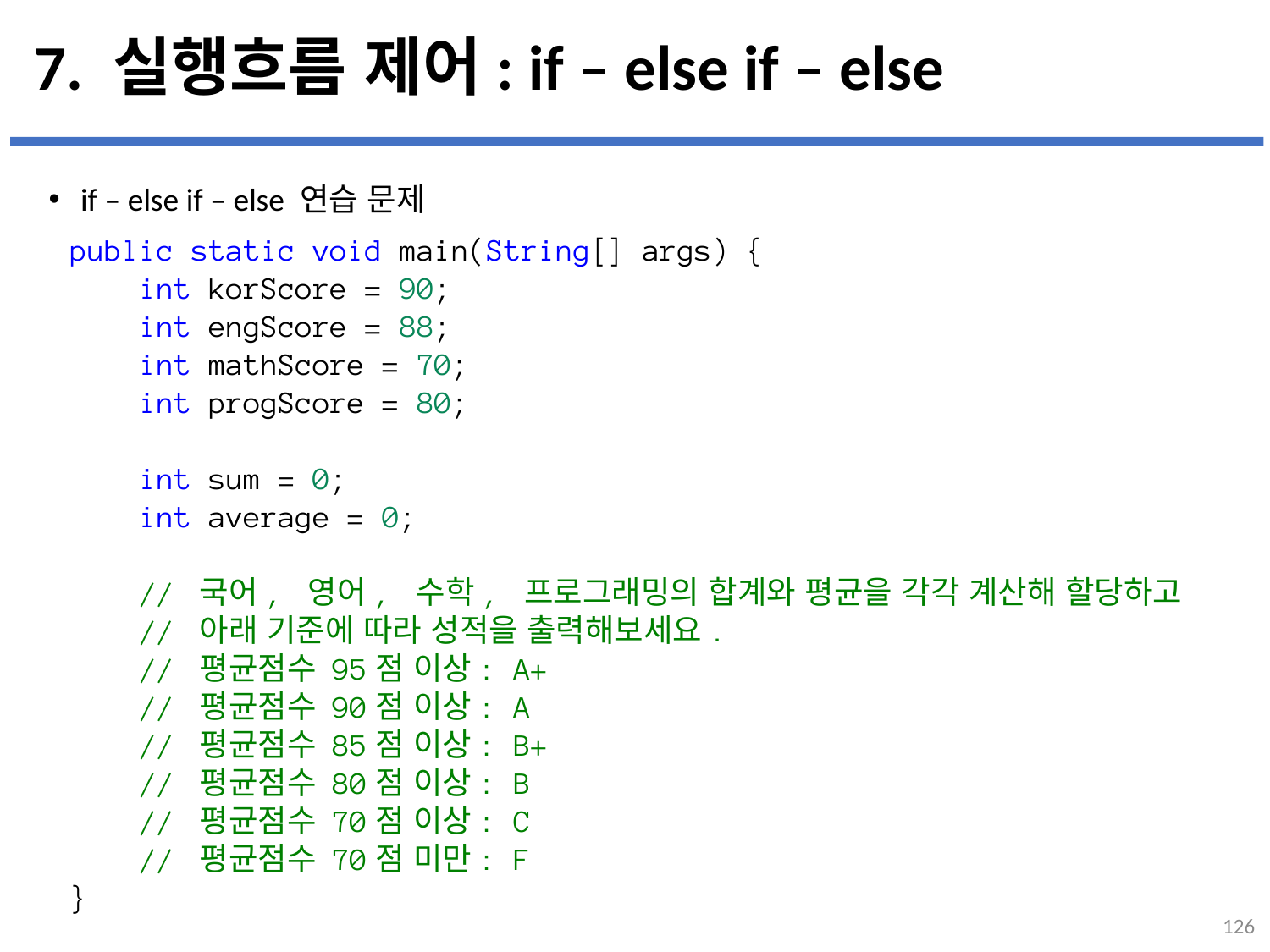

# 7. 실행흐름 제어: if – else if – else
if – else if – else 연습 문제
...

설명
public static void main(String[] args) {
    int korScore = 90;
    int engScore = 88;
    int mathScore = 70;
    int progScore = 80;
    int sum = 0;
    int average = 0;

    // 국어, 영어, 수학, 프로그래밍의 합계와 평균을 각각 계산해 할당하고
    // 아래 기준에 따라 성적을 출력해보세요.
    // 평균점수 95점 이상: A+
    // 평균점수 90점 이상: A
    // 평균점수 85점 이상: B+
    // 평균점수 80점 이상: B
    // 평균점수 70점 이상: C
    // 평균점수 70점 미만: F
}
126